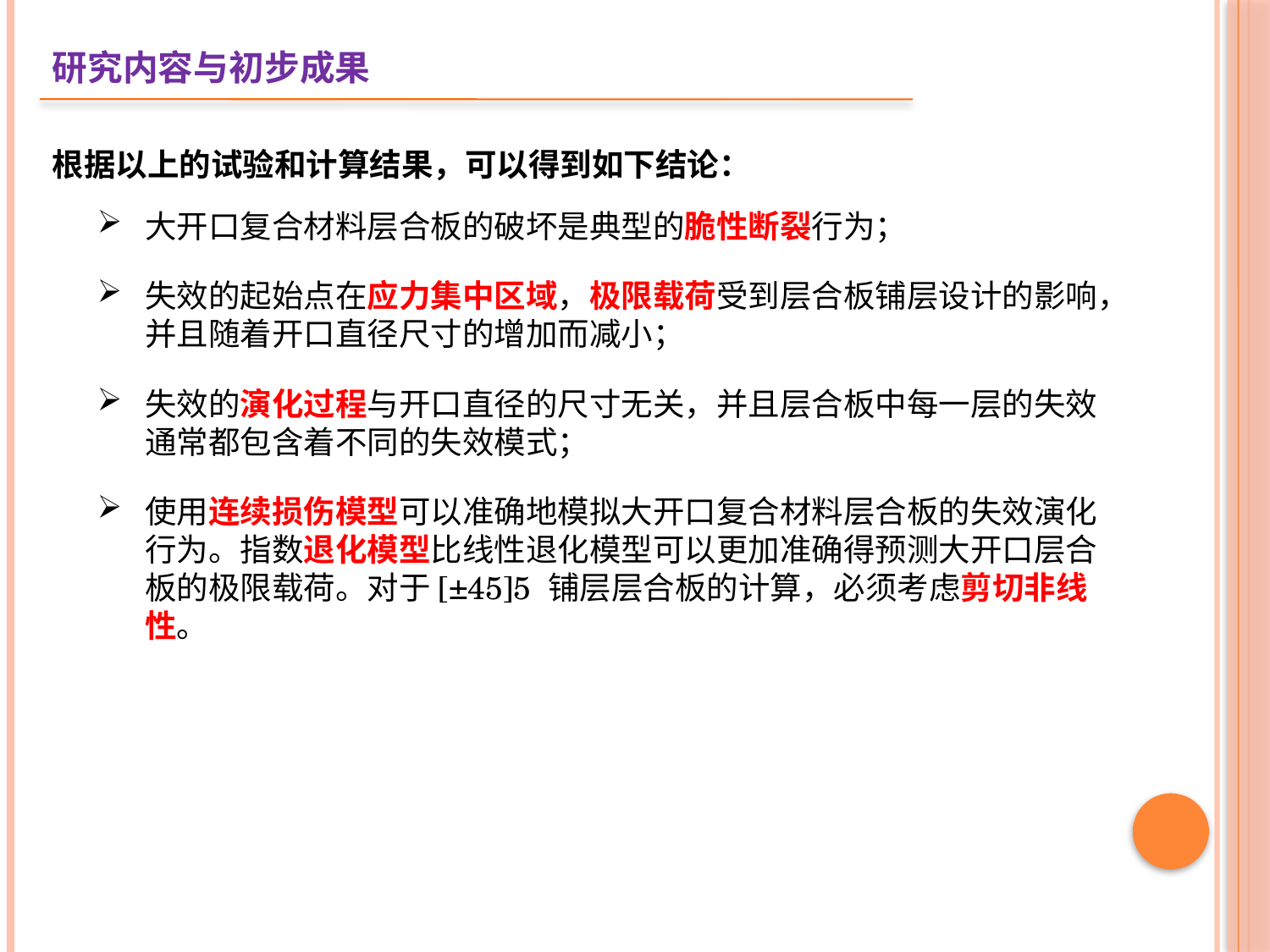

研究内容与初步成果

根据以上的试验和计算结果，可以得到如下结论：
大开口复合材料层合板的破坏是典型的脆性断裂行为；
失效的起始点在应力集中区域，极限载荷受到层合板铺层设计的影响，并且随着开口直径尺寸的增加而减小；
失效的演化过程与开口直径的尺寸无关，并且层合板中每一层的失效通常都包含着不同的失效模式；
使用连续损伤模型可以准确地模拟大开口复合材料层合板的失效演化行为。指数退化模型比线性退化模型可以更加准确得预测大开口层合板的极限载荷。对于[±45]5 铺层层合板的计算，必须考虑剪切非线性。